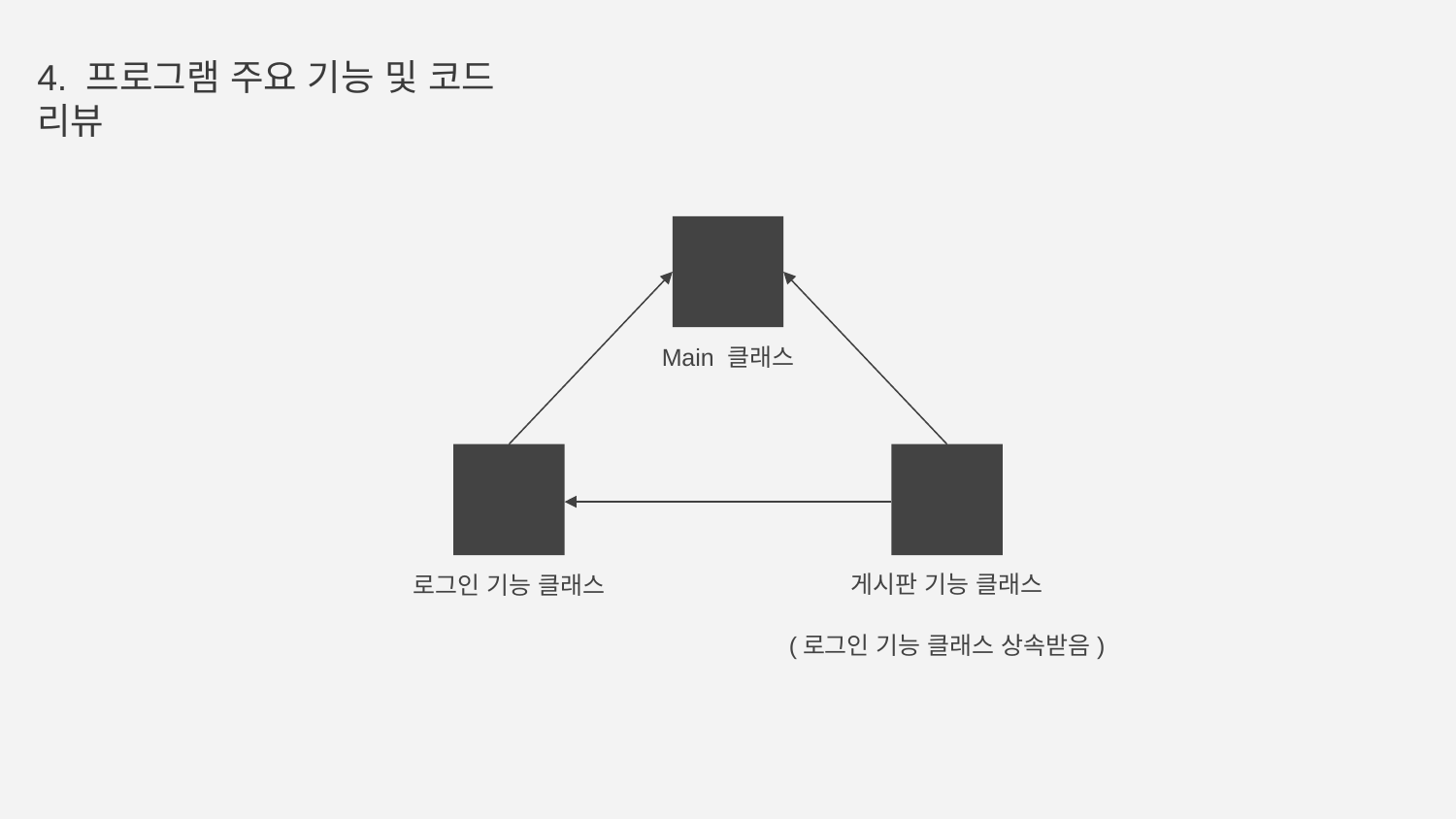

4. 프로그램 주요 기능 및 코드 리뷰

Main 클래스

게시판 기능 클래스
(로그인 기능 클래스 상속받음)
로그인 기능 클래스